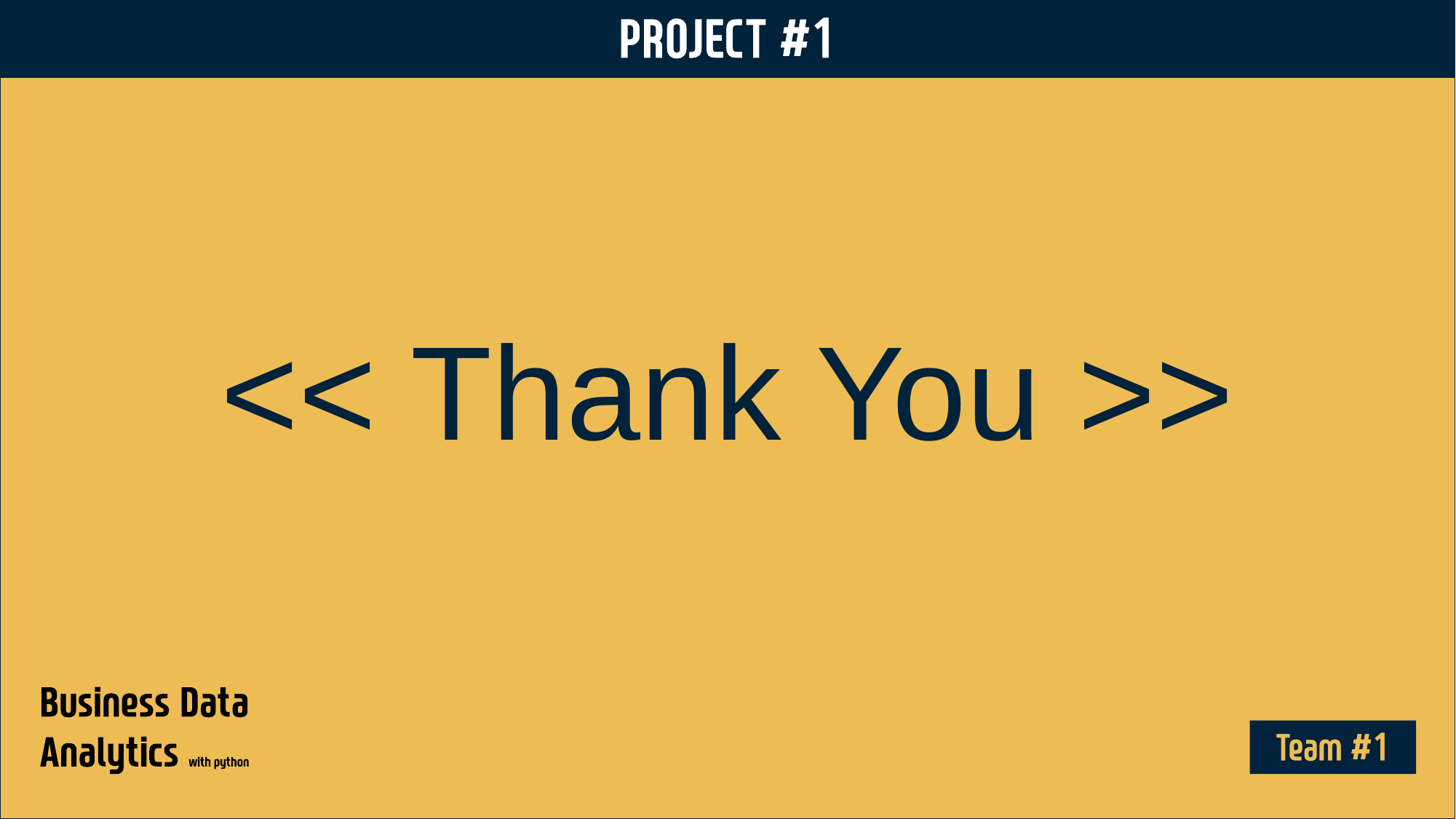

<< Thank You >>
<< 알고리즘 완성 >>
<< 알고리즘 완성 >>